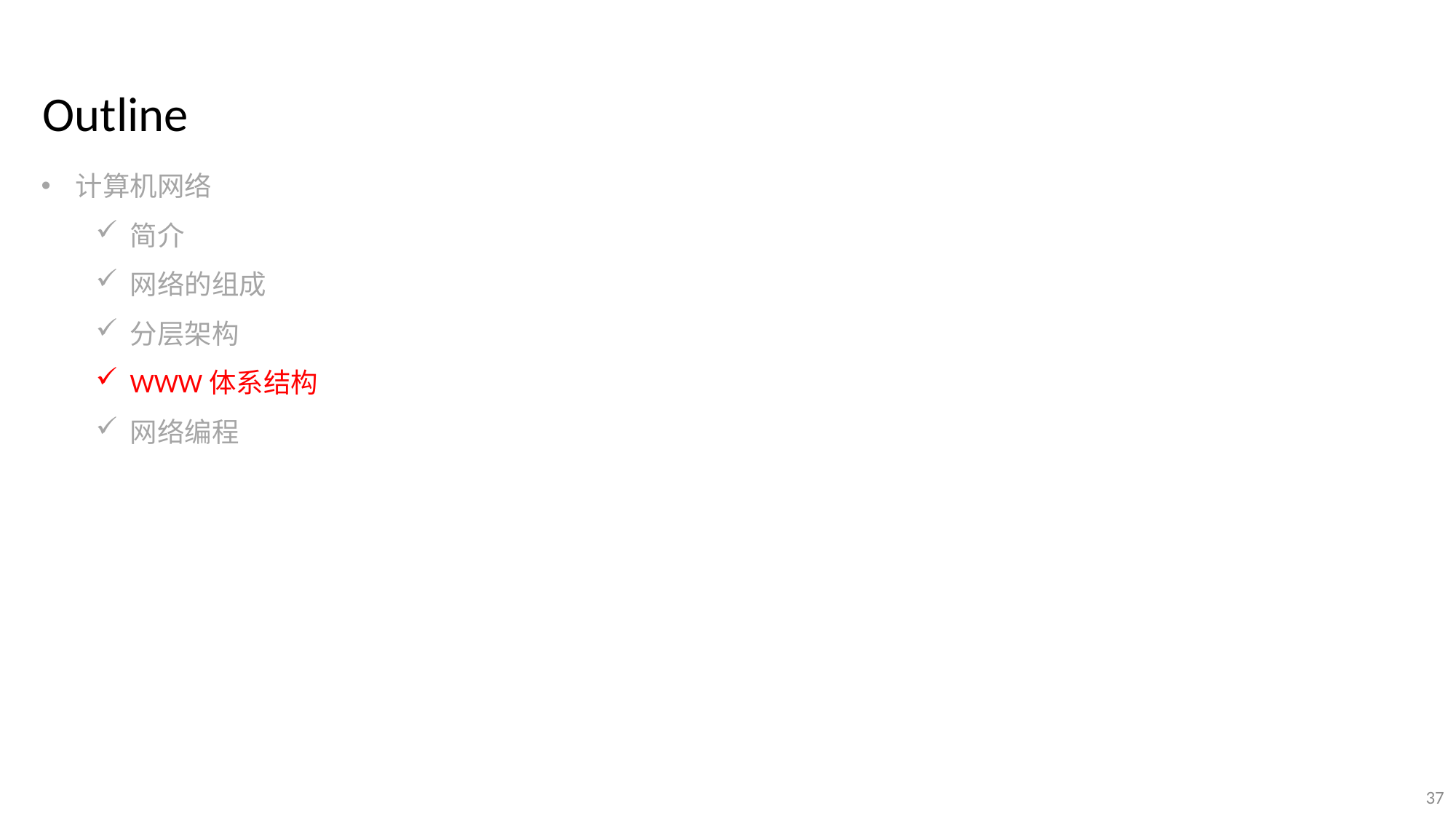

Outline
计算机网络
简介
网络的组成
分层架构
WWW体系结构
网络编程
37